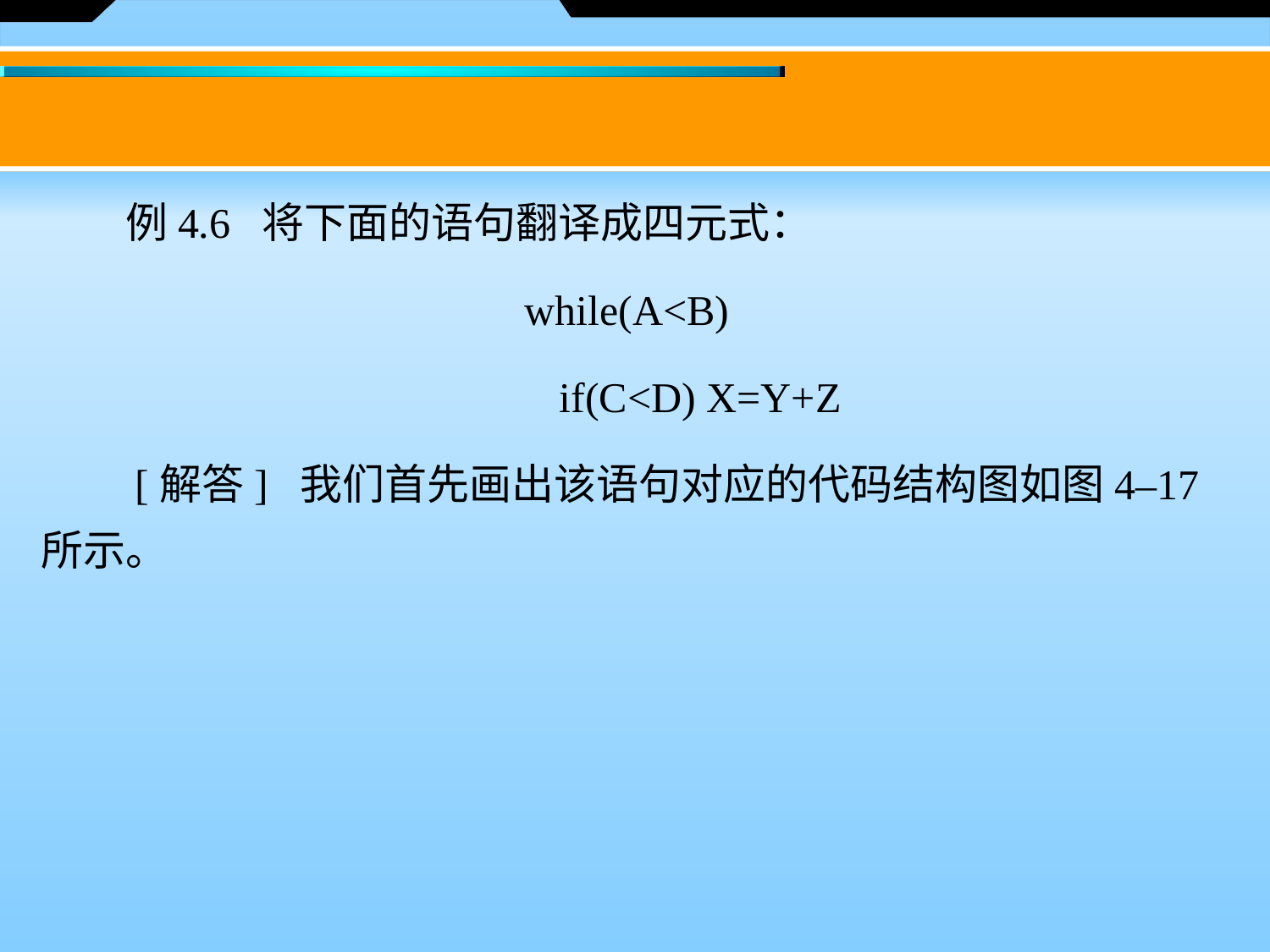

例4.6  将下面的语句翻译成四元式：
while(A<B)
                     			 if(C<D) X=Y+Z
　　[解答]  我们首先画出该语句对应的代码结构图如图4–17所示。